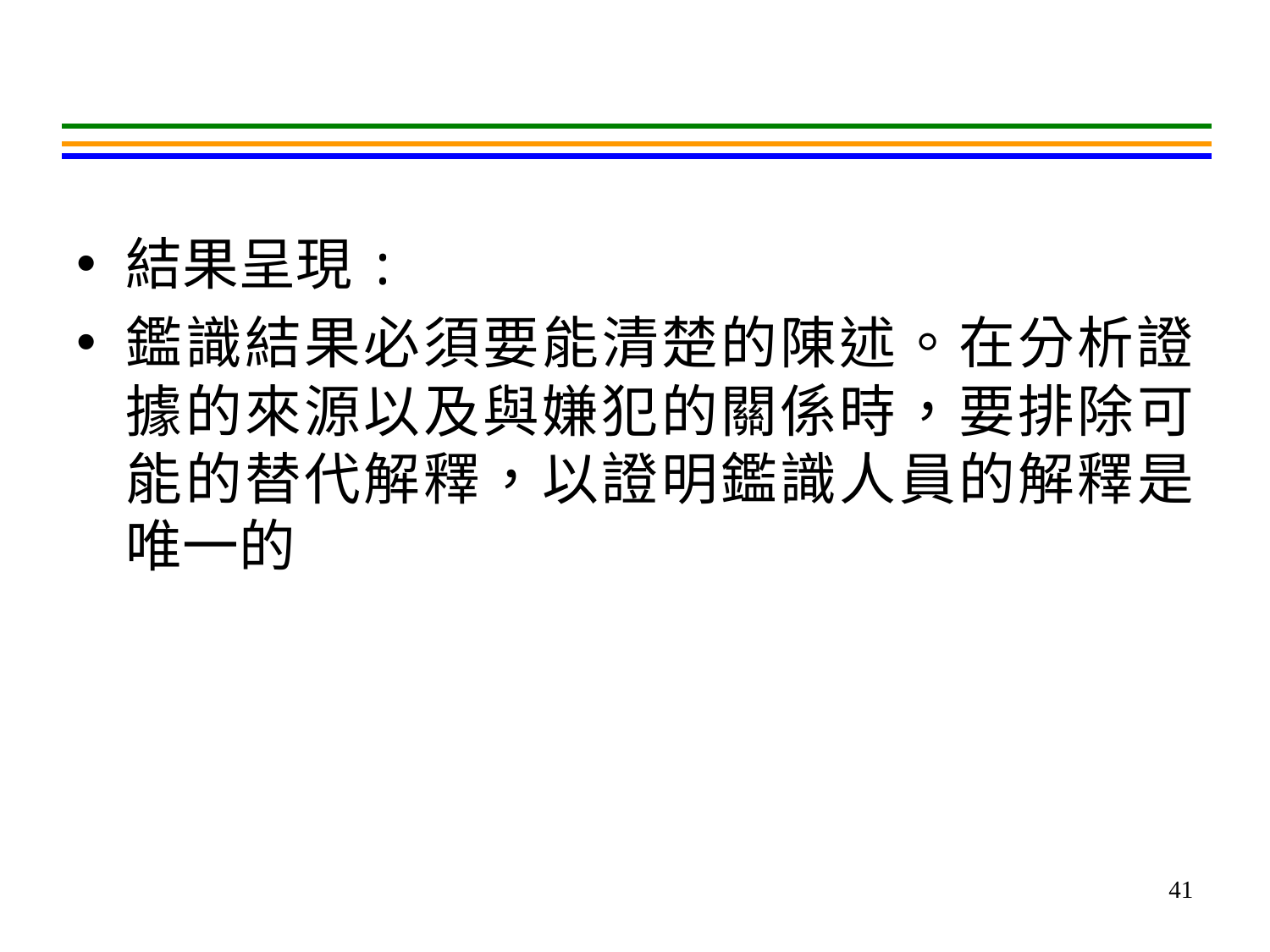

#
結果呈現:
鑑識結果必須要能清楚的陳述。在分析證據的來源以及與嫌犯的關係時，要排除可能的替代解釋，以證明鑑識人員的解釋是唯一的
41